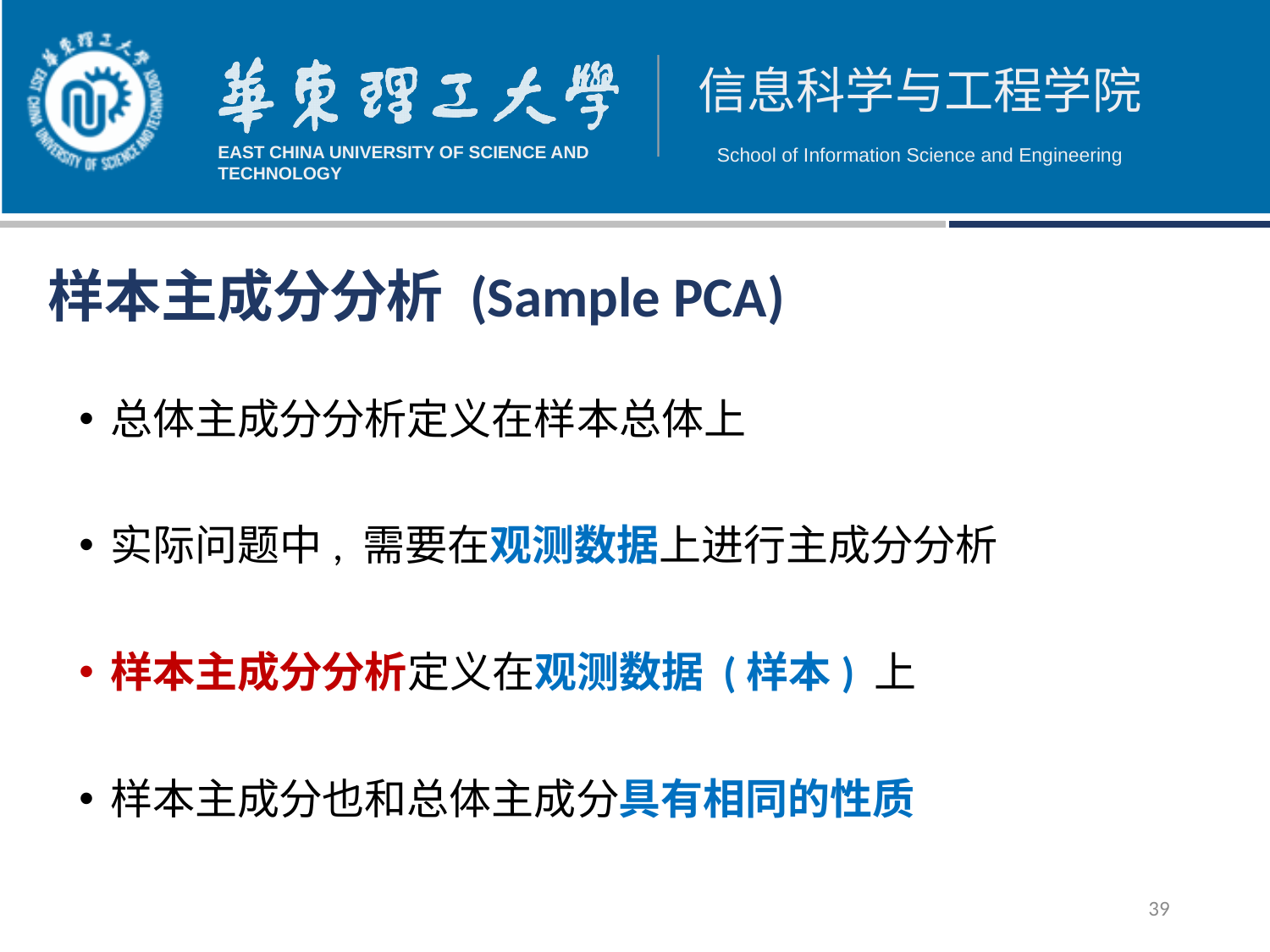

样本主成分分析 (Sample PCA)
总体主成分分析定义在样本总体上

实际问题中, 需要在观测数据上进行主成分分析

样本主成分分析定义在观测数据 (样本) 上

样本主成分也和总体主成分具有相同的性质
39